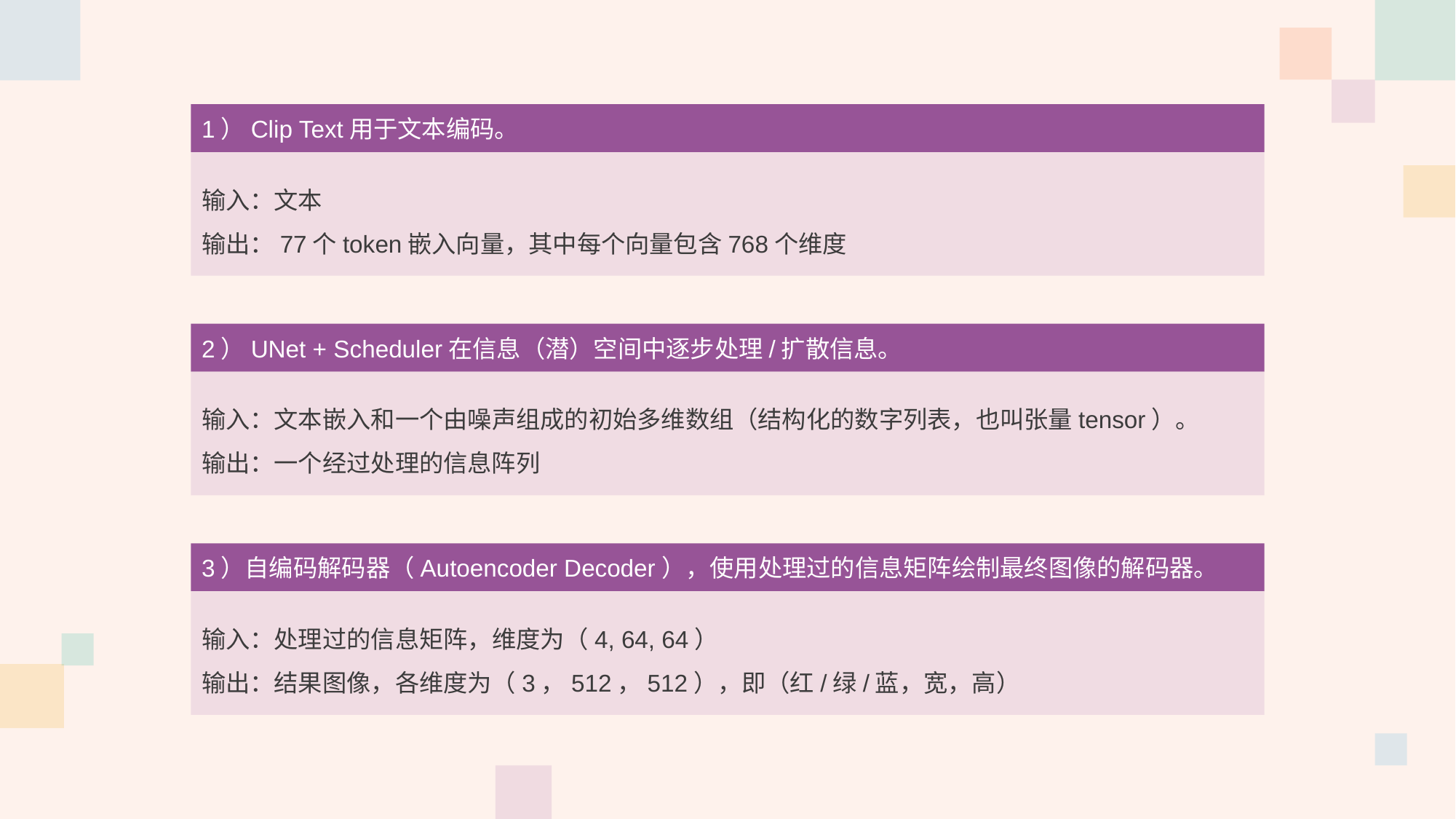

1）Clip Text用于文本编码。
输入：文本
输出：77个token嵌入向量，其中每个向量包含768个维度
2）UNet + Scheduler在信息（潜）空间中逐步处理/扩散信息。
输入：文本嵌入和一个由噪声组成的初始多维数组（结构化的数字列表，也叫张量tensor）。
输出：一个经过处理的信息阵列
3）自编码解码器（Autoencoder Decoder），使用处理过的信息矩阵绘制最终图像的解码器。
输入：处理过的信息矩阵，维度为（4, 64, 64）
输出：结果图像，各维度为（3，512，512），即（红/绿/蓝，宽，高）